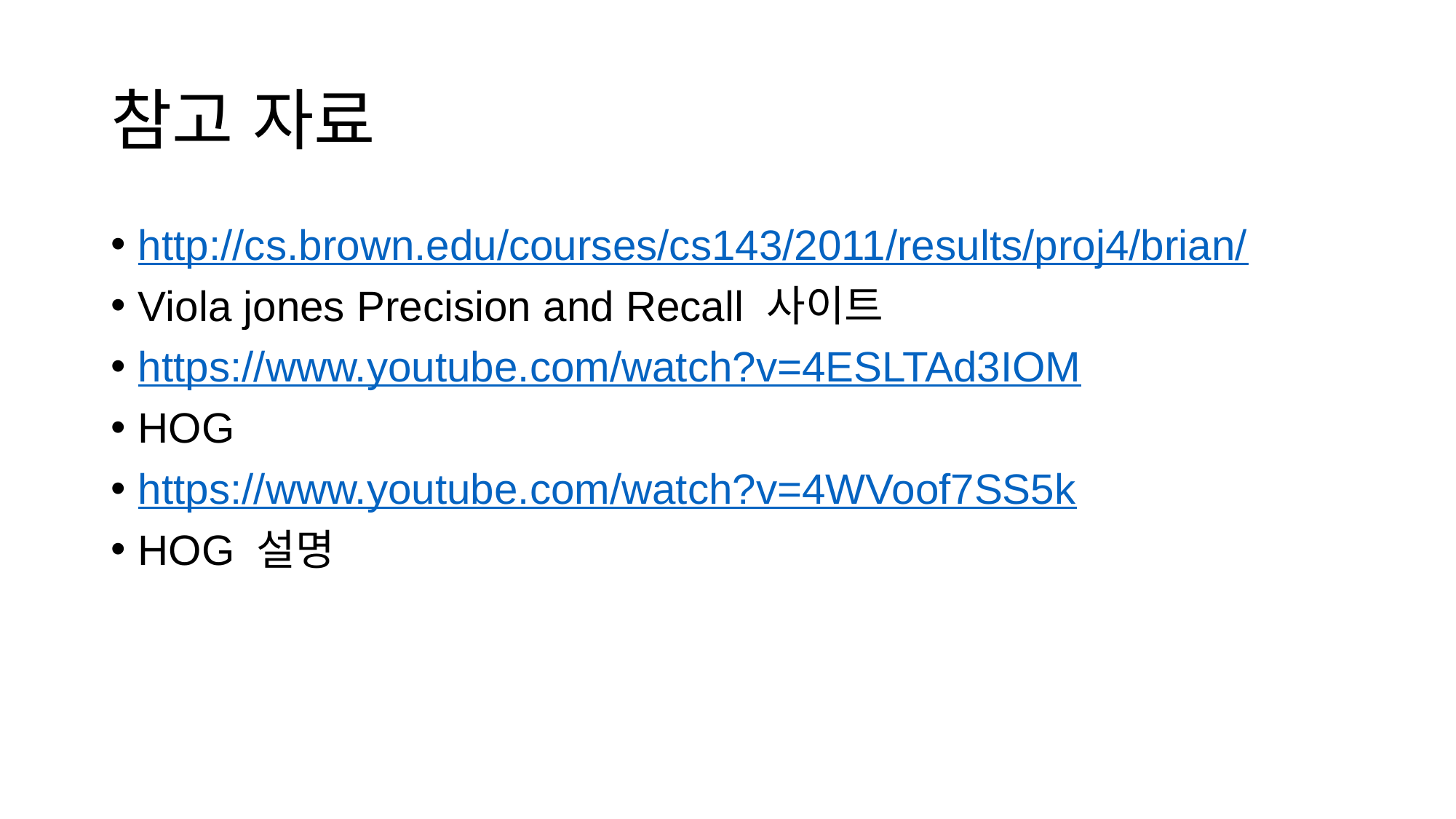

# 참고 자료
http://cs.brown.edu/courses/cs143/2011/results/proj4/brian/
Viola jones Precision and Recall 사이트
https://www.youtube.com/watch?v=4ESLTAd3IOM
HOG
https://www.youtube.com/watch?v=4WVoof7SS5k
HOG 설명